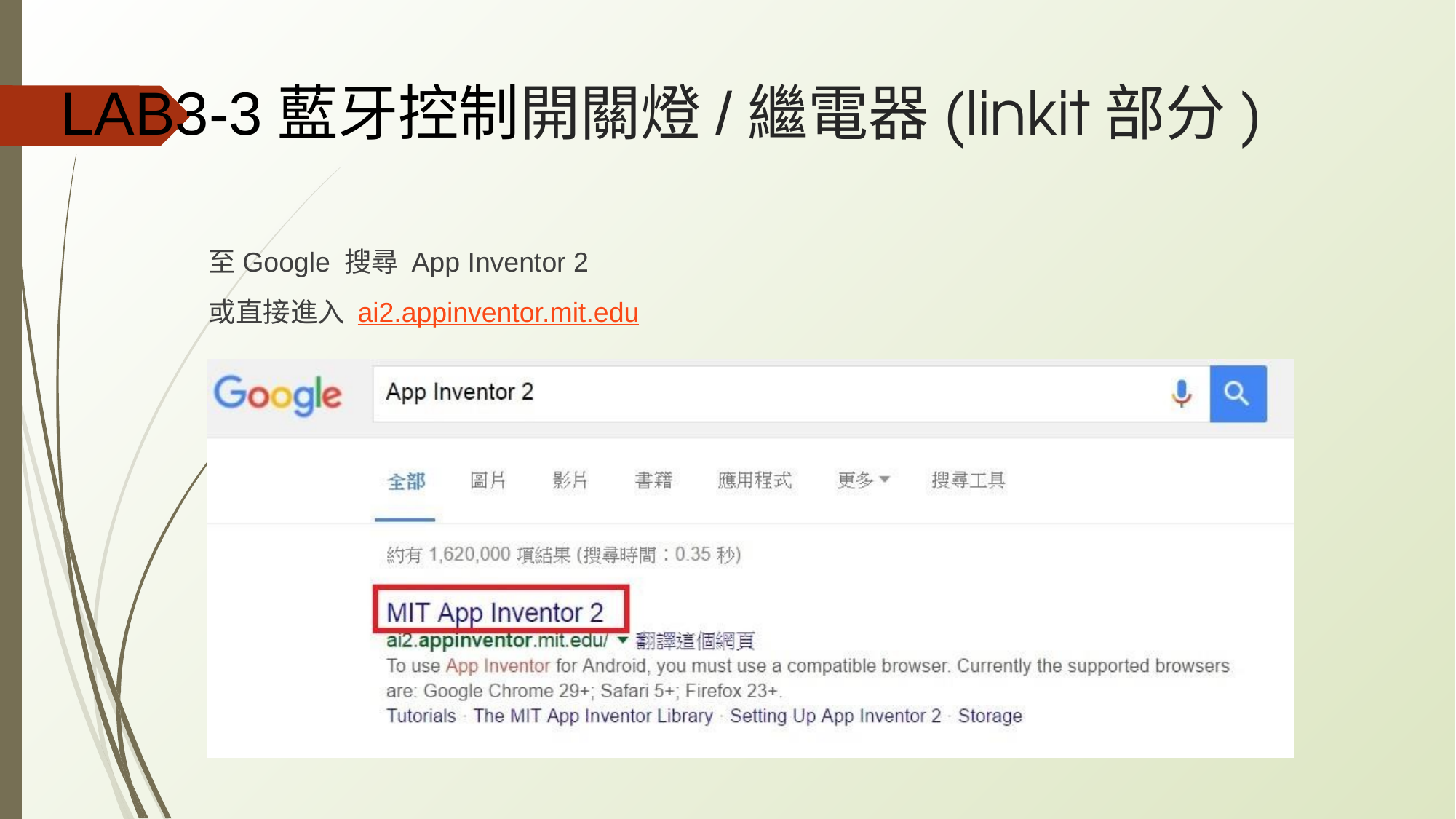

# LAB3-3藍牙控制開關燈/繼電器(linkit部分)
至Google 搜尋 App Inventor 2
或直接進入 ai2.appinventor.mit.edu